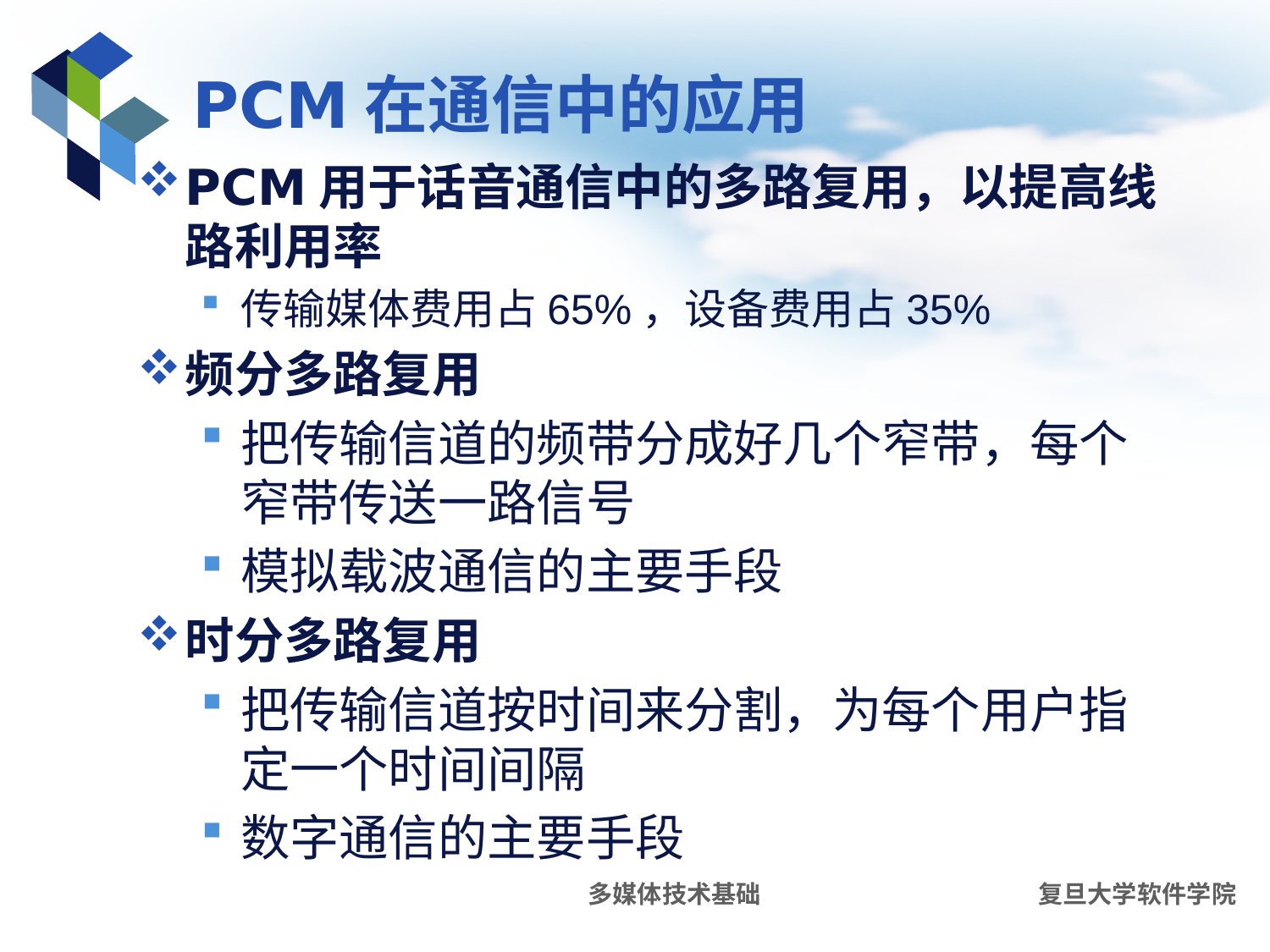

# PCM在通信中的应用
PCM用于话音通信中的多路复用，以提高线路利用率
传输媒体费用占65%，设备费用占35%
频分多路复用
把传输信道的频带分成好几个窄带，每个窄带传送一路信号
模拟载波通信的主要手段
时分多路复用
把传输信道按时间来分割，为每个用户指定一个时间间隔
数字通信的主要手段
多媒体技术基础